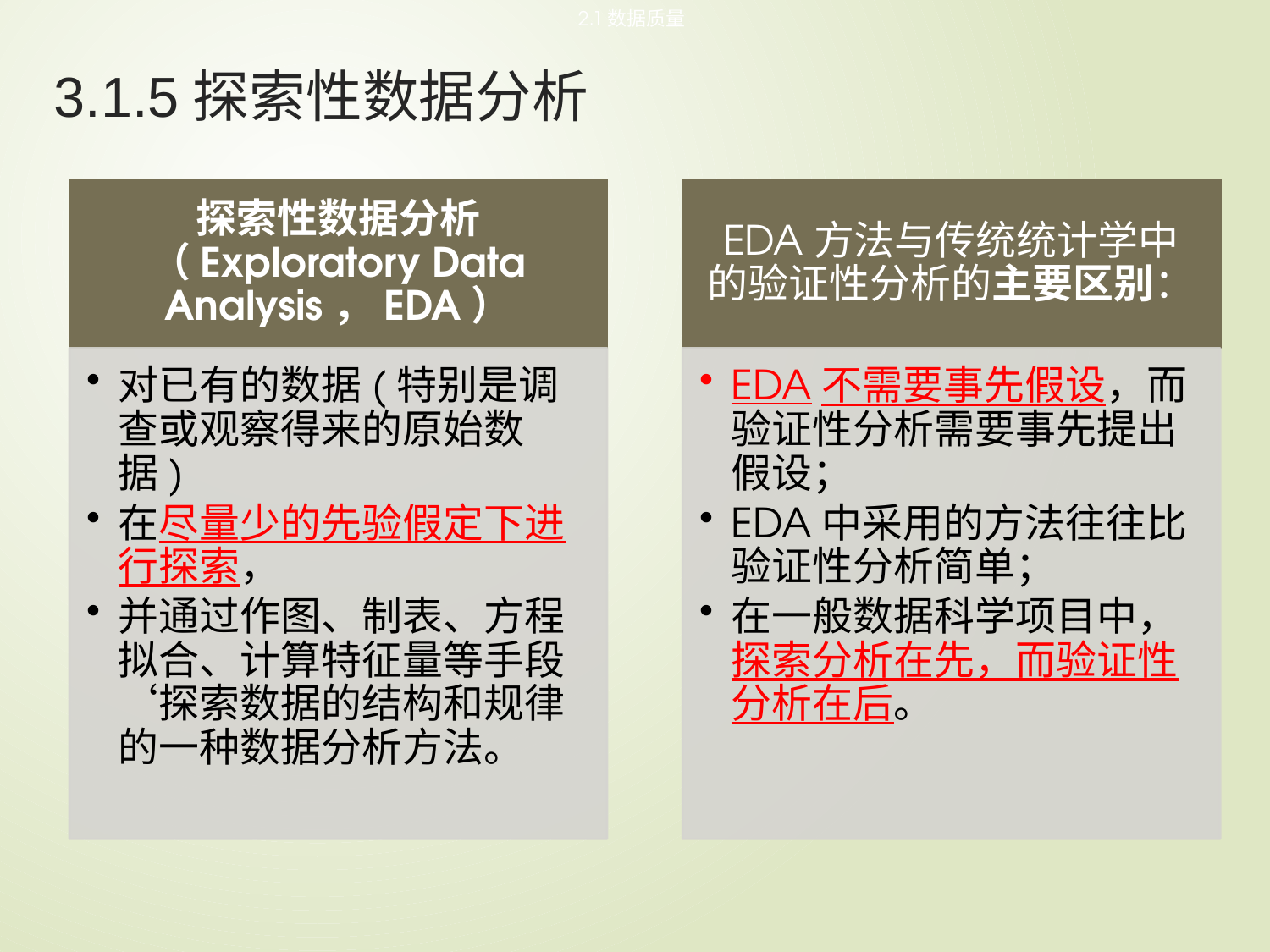

2.1数据质量
# 3.1.5探索性数据分析
探索性数据分析（Exploratory Data Analysis，EDA）
对已有的数据(特别是调查或观察得来的原始数据)
在尽量少的先验假定下进行探索，
并通过作图、制表、方程拟合、计算特征量等手段‘探索数据的结构和规律的一种数据分析方法。

EDA方法与传统统计学中的验证性分析的主要区别：
EDA不需要事先假设，而验证性分析需要事先提出假设；
EDA中采用的方法往往比验证性分析简单；
在一般数据科学项目中，探索分析在先，而验证性分析在后。